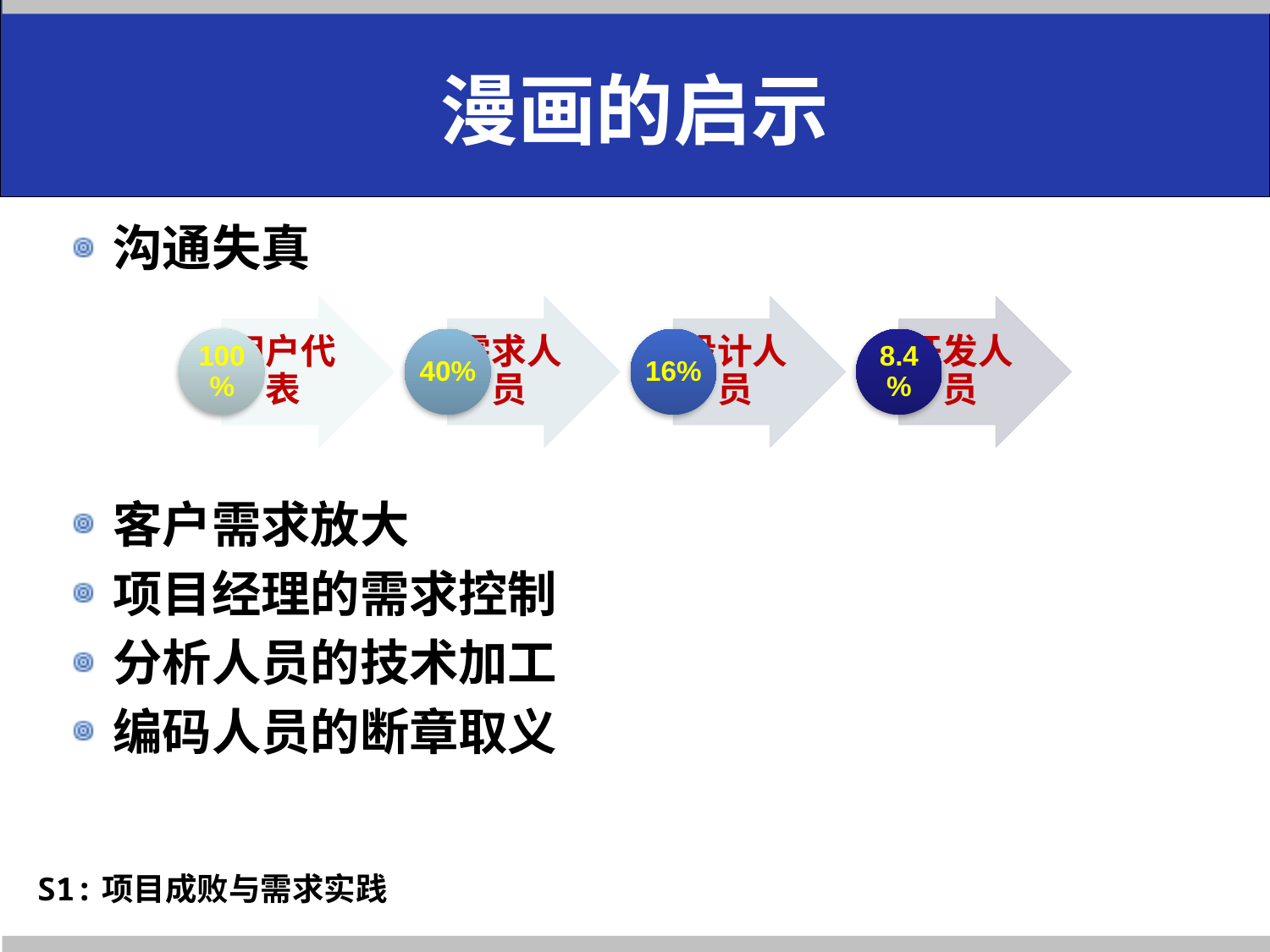

# 漫画的启示
沟通失真

客户需求放大
项目经理的需求控制
分析人员的技术加工
编码人员的断章取义
用户代表
100%
需求人员
40%
设计人员
16%
开发人员
8.4%
S1:项目成败与需求实践
231